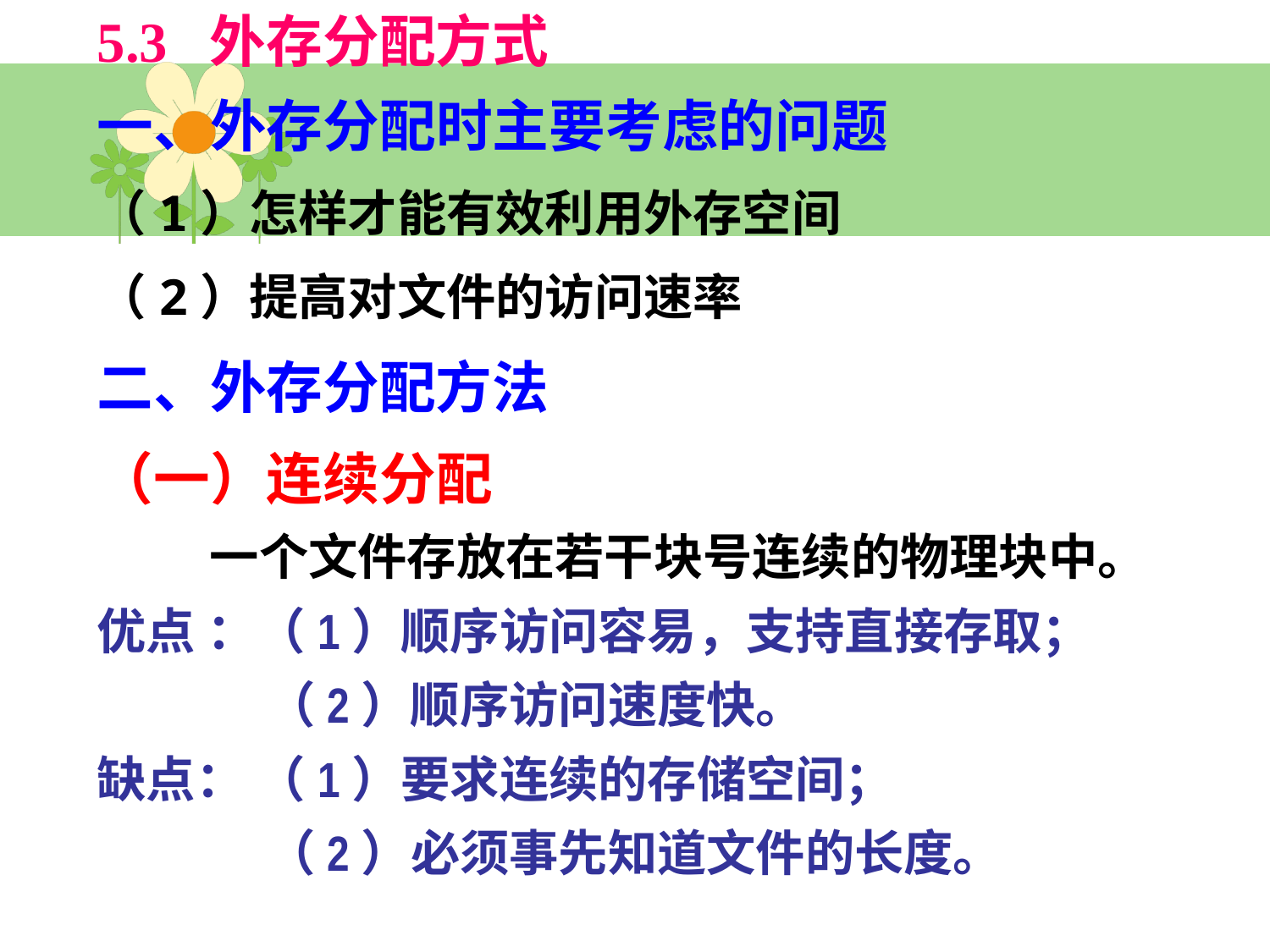

5.3  外存分配方式
一、外存分配时主要考虑的问题
（1）怎样才能有效利用外存空间
（2）提高对文件的访问速率
二、外存分配方法
（一）连续分配
         一个文件存放在若干块号连续的物理块中。
优点 ：（1）顺序访问容易，支持直接存取；
              （2）顺序访问速度快。
缺点： （1）要求连续的存储空间；
              （2）必须事先知道文件的长度。